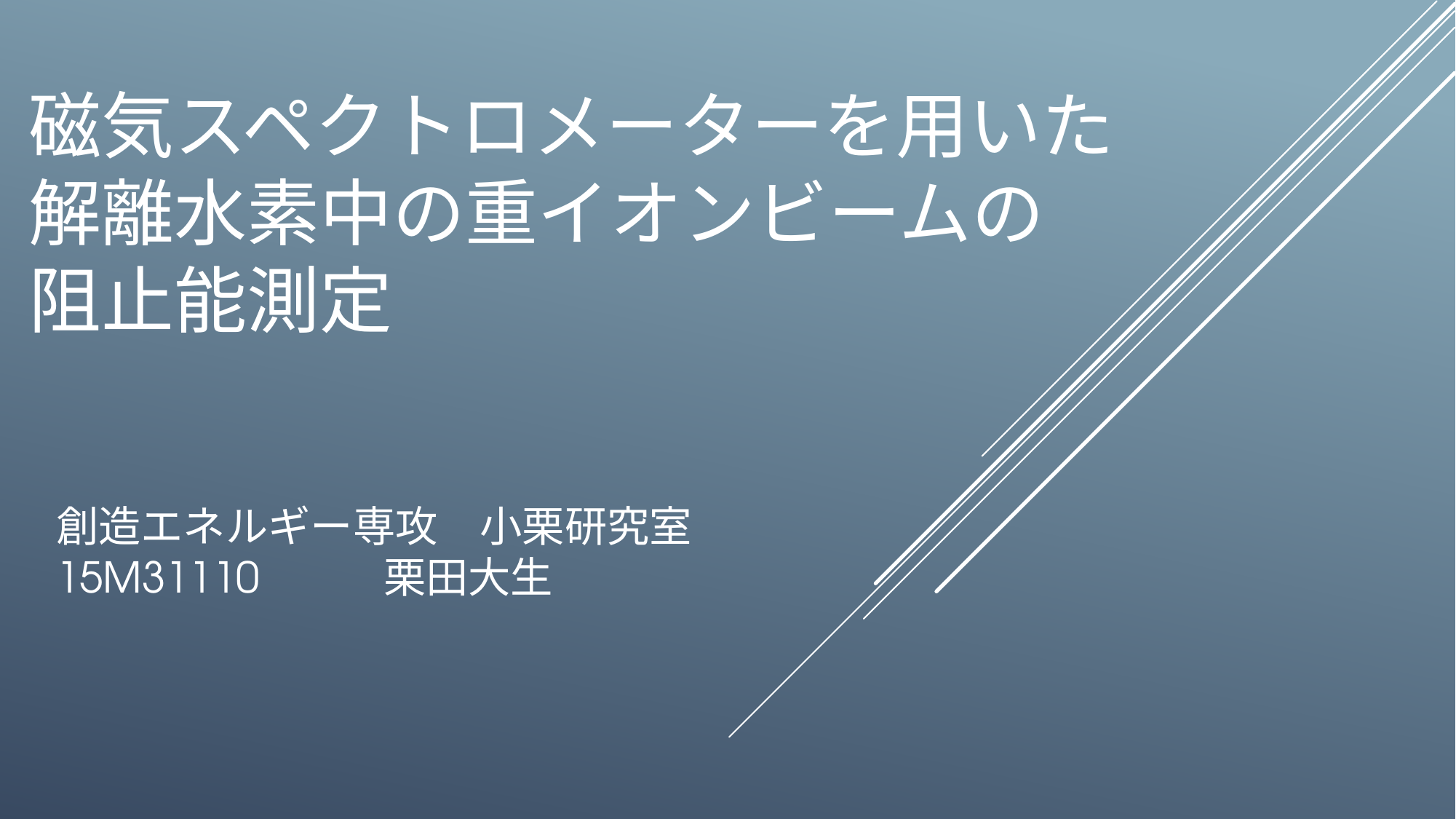

# 磁気スペクトロメーターを用いた 解離水素中の重イオンビームの 阻止能測定
創造エネルギー専攻　小栗研究室　15M31110		栗田大生